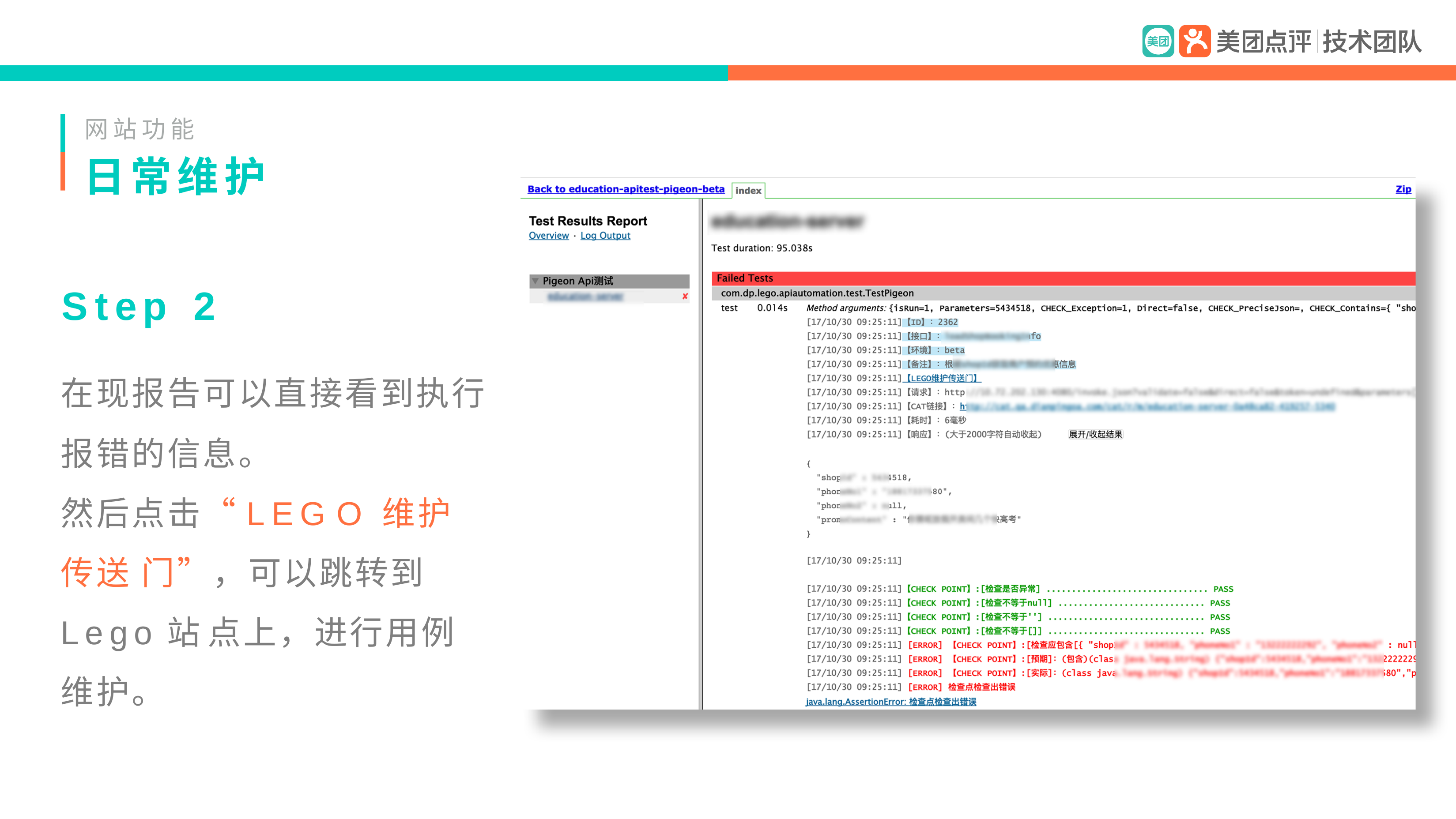

网站功能
# 日常维护

Step	2
在现报告可以直接看到执行 报错的信息。
然后点击“LEGO维护传送 门”，可以跳转到Lego站 点上，进行用例维护。